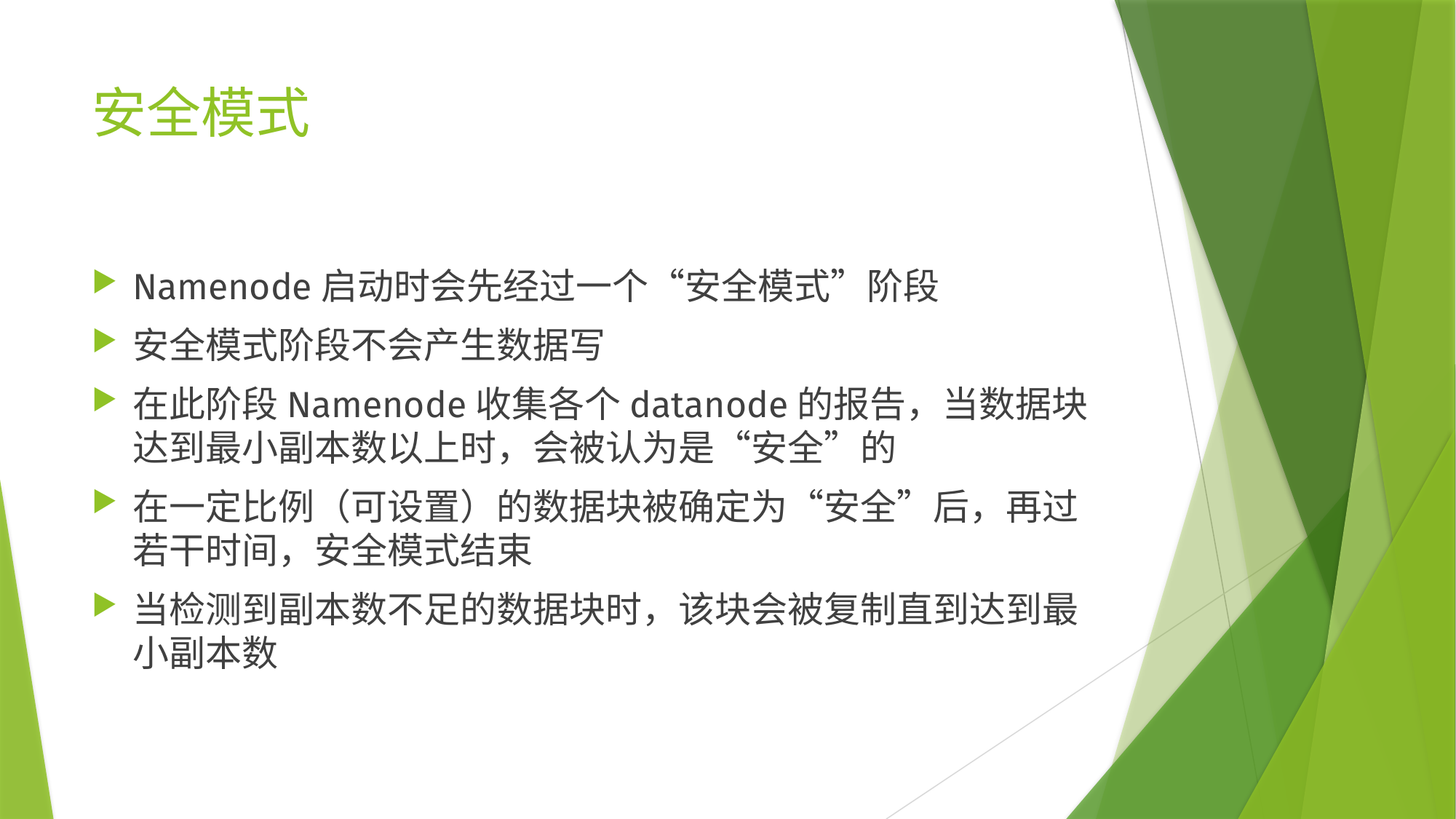

# 安全模式
Namenode启动时会先经过一个“安全模式”阶段
安全模式阶段不会产生数据写
在此阶段Namenode收集各个datanode的报告，当数据块达到最小副本数以上时，会被认为是“安全”的
在一定比例（可设置）的数据块被确定为“安全”后，再过若干时间，安全模式结束
当检测到副本数不足的数据块时，该块会被复制直到达到最小副本数